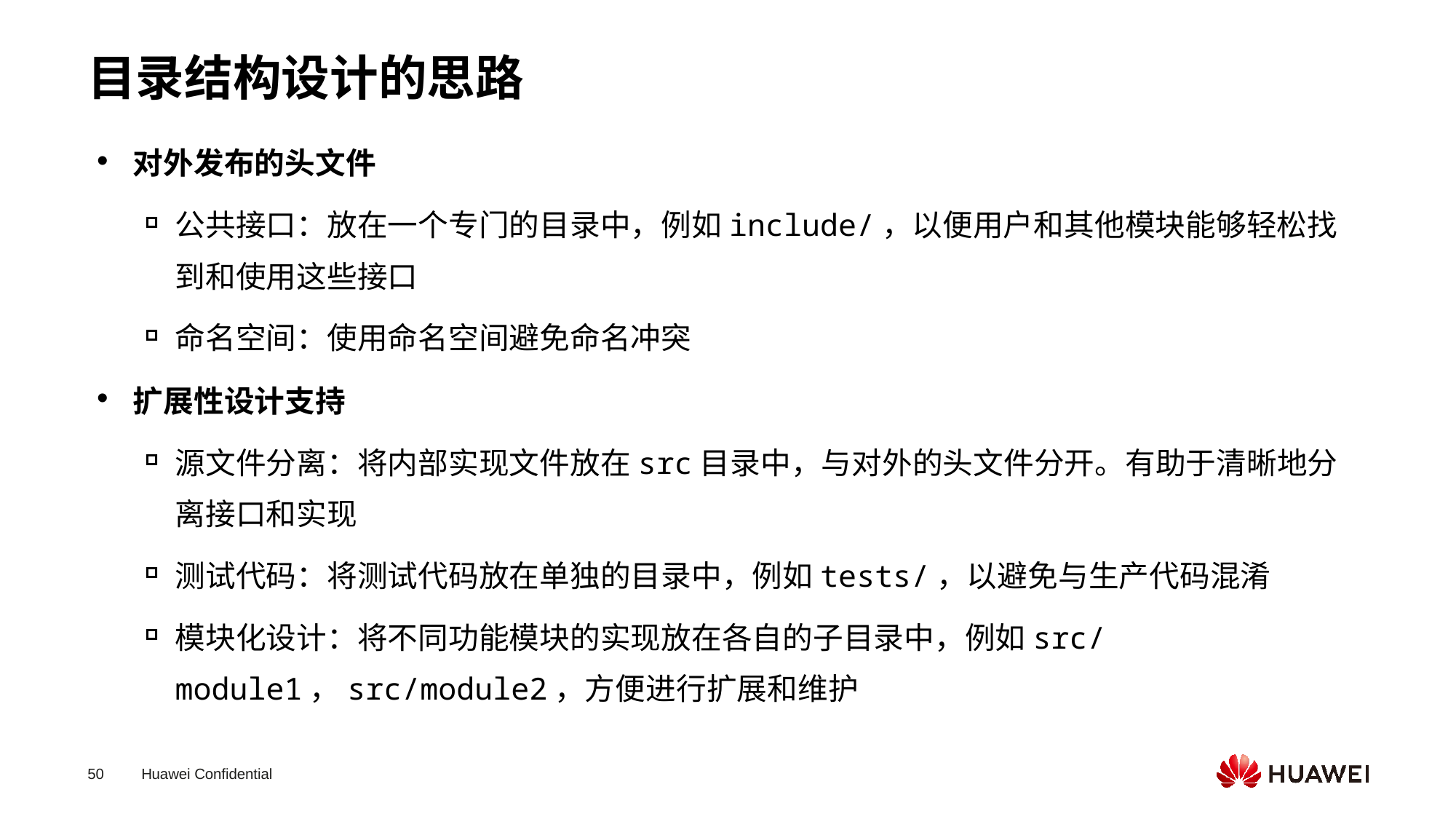

# 目录结构设计的思路
对外发布的头文件
公共接口：放在一个专门的目录中，例如include/，以便用户和其他模块能够轻松找到和使用这些接口
命名空间：使用命名空间避免命名冲突
扩展性设计支持
源文件分离：将内部实现文件放在src目录中，与对外的头文件分开。有助于清晰地分离接口和实现
测试代码：将测试代码放在单独的目录中，例如tests/，以避免与生产代码混淆
模块化设计：将不同功能模块的实现放在各自的子目录中，例如src/module1，src/module2，方便进行扩展和维护